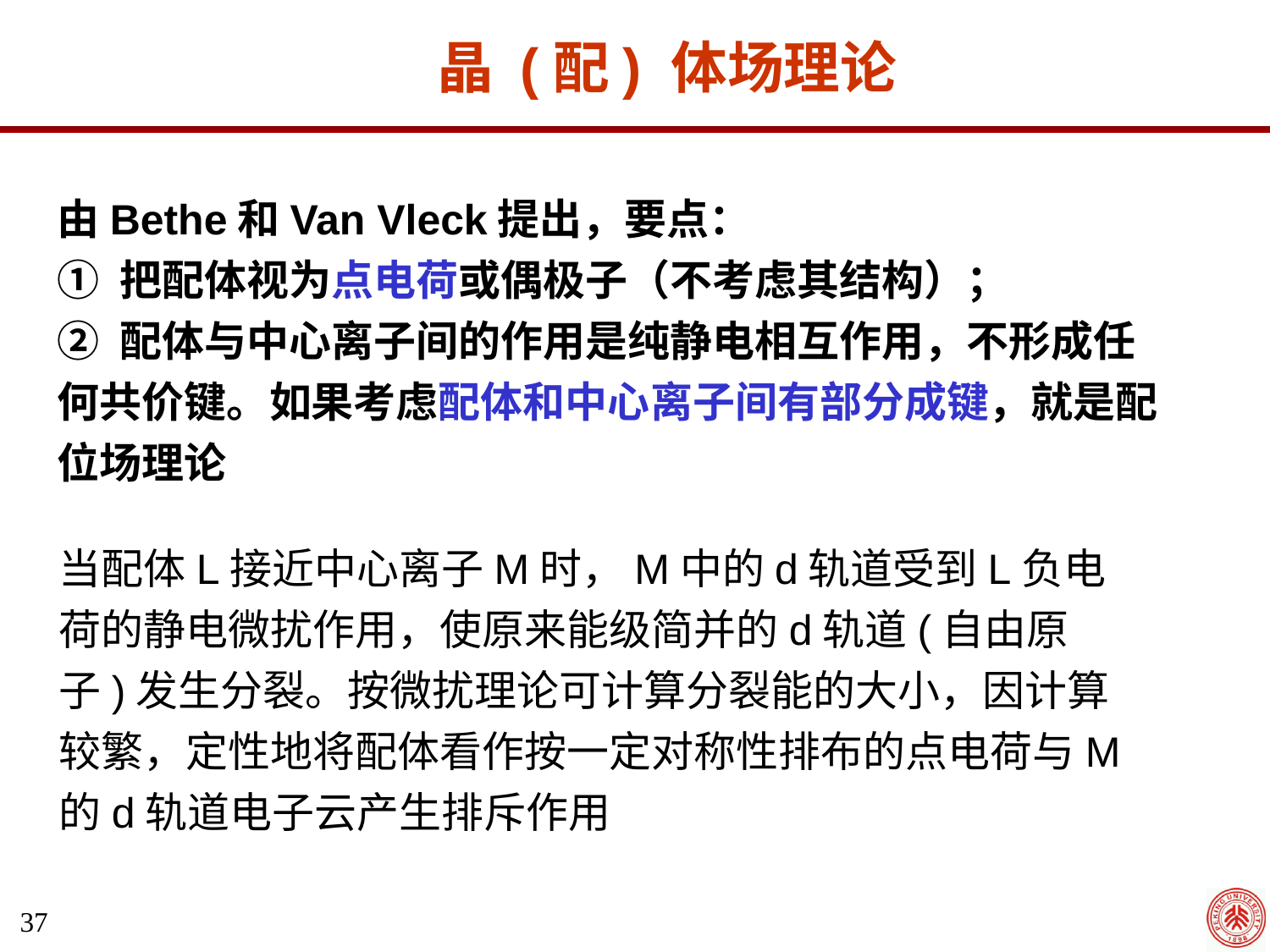

晶 (配) 体场理论

由Bethe和Van Vleck提出，要点：
① 把配体视为点电荷或偶极子（不考虑其结构）；
② 配体与中心离子间的作用是纯静电相互作用，不形成任何共价键。如果考虑配体和中心离子间有部分成键，就是配位场理论
当配体L接近中心离子M时，M中的d轨道受到L负电荷的静电微扰作用，使原来能级简并的d轨道(自由原子)发生分裂。按微扰理论可计算分裂能的大小，因计算较繁，定性地将配体看作按一定对称性排布的点电荷与M的d轨道电子云产生排斥作用